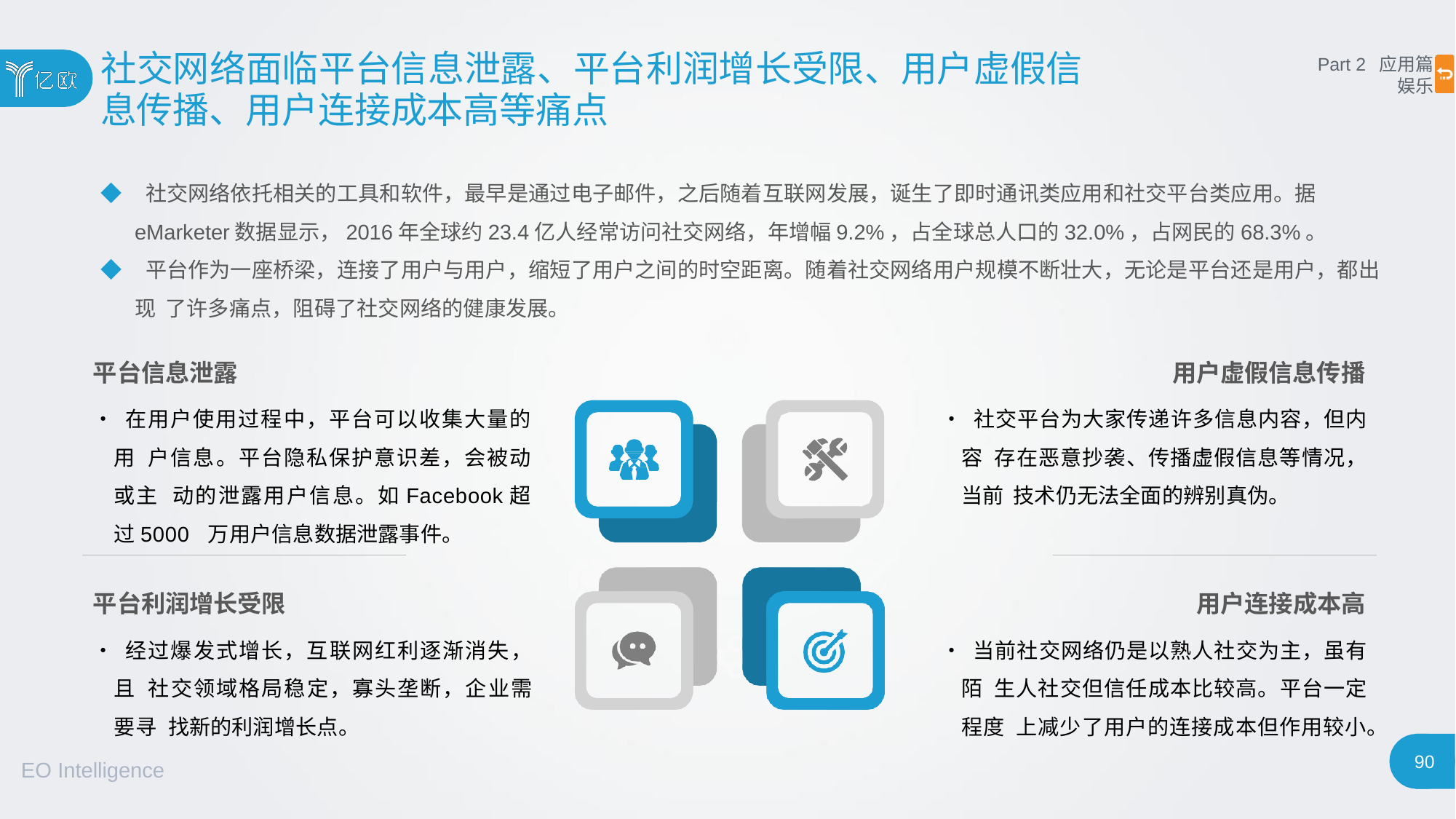

# 社交网络面临平台信息泄露、平台利润增长受限、用户虚假信
息传播、用户连接成本高等痛点
Part 2 应用篇
娱乐

◆ 社交网络依托相关的工具和软件，最早是通过电子邮件，之后随着互联网发展，诞生了即时通讯类应用和社交平台类应用。据
eMarketer数据显示，2016年全球约23.4亿人经常访问社交网络，年增幅9.2%，占全球总人口的32.0%，占网民的68.3%。
◆ 平台作为一座桥梁，连接了用户与用户，缩短了用户之间的时空距离。随着社交网络用户规模不断壮大，无论是平台还是用户，都出现  了许多痛点，阻碍了社交网络的健康发展。

平台信息泄露
• 在用户使用过程中，平台可以收集大量的用  户信息。平台隐私保护意识差，会被动或主  动的泄露用户信息。如Facebook超过5000  万用户信息数据泄露事件。
用户虚假信息传播
• 社交平台为大家传递许多信息内容，但内容  存在恶意抄袭、传播虚假信息等情况，当前  技术仍无法全面的辨别真伪。

平台利润增长受限
• 经过爆发式增长，互联网红利逐渐消失，且  社交领域格局稳定，寡头垄断，企业需要寻  找新的利润增长点。
用户连接成本高
• 当前社交网络仍是以熟人社交为主，虽有陌  生人社交但信任成本比较高。平台一定程度  上减少了用户的连接成本但作用较小。
90
EO Intelligence